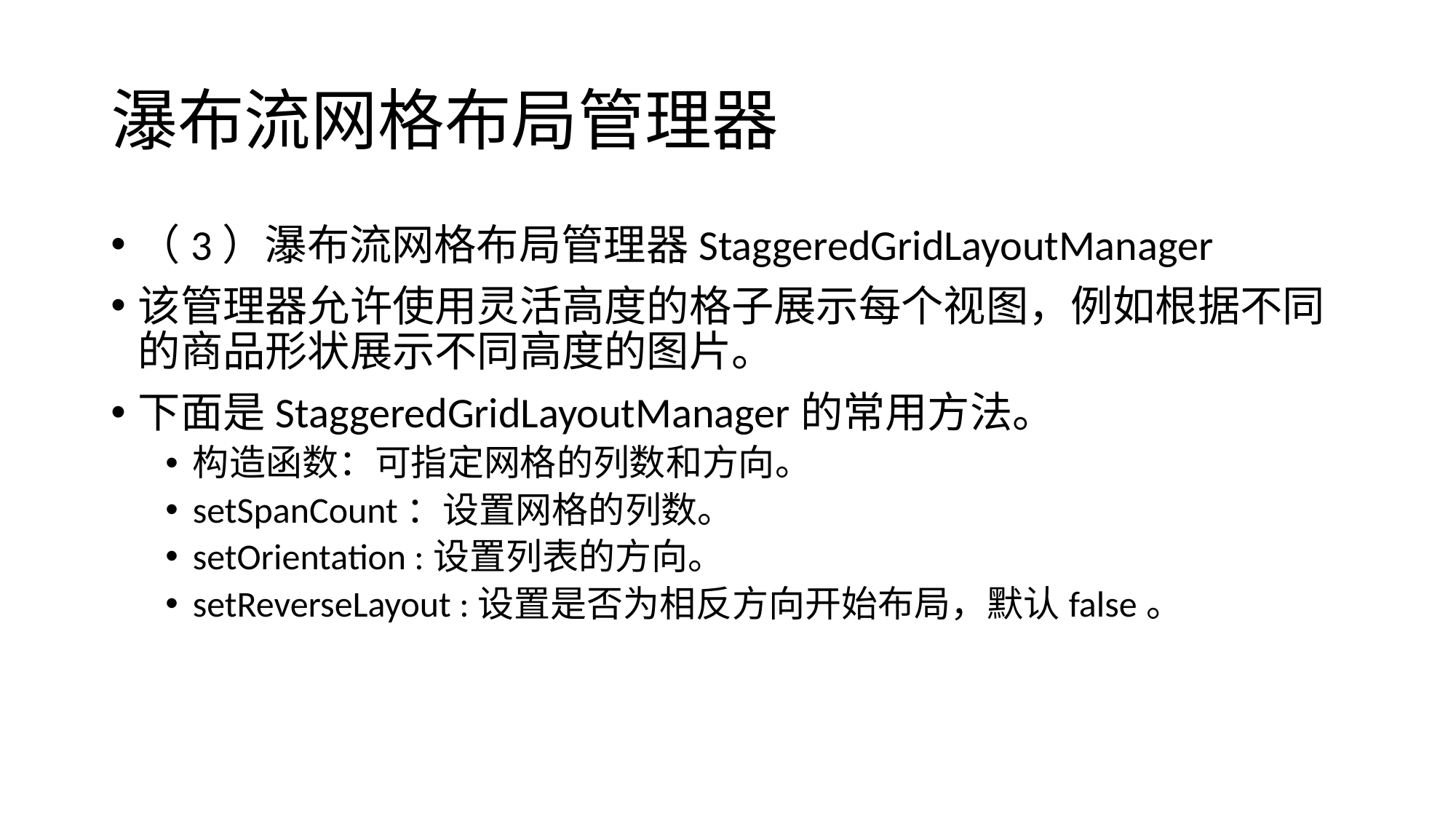

# 瀑布流网格布局管理器
（3）瀑布流网格布局管理器StaggeredGridLayoutManager
该管理器允许使用灵活高度的格子展示每个视图，例如根据不同的商品形状展示不同高度的图片。
下面是StaggeredGridLayoutManager的常用方法。
构造函数：可指定网格的列数和方向。
setSpanCount：设置网格的列数。
setOrientation :设置列表的方向。
setReverseLayout :设置是否为相反方向开始布局，默认false。